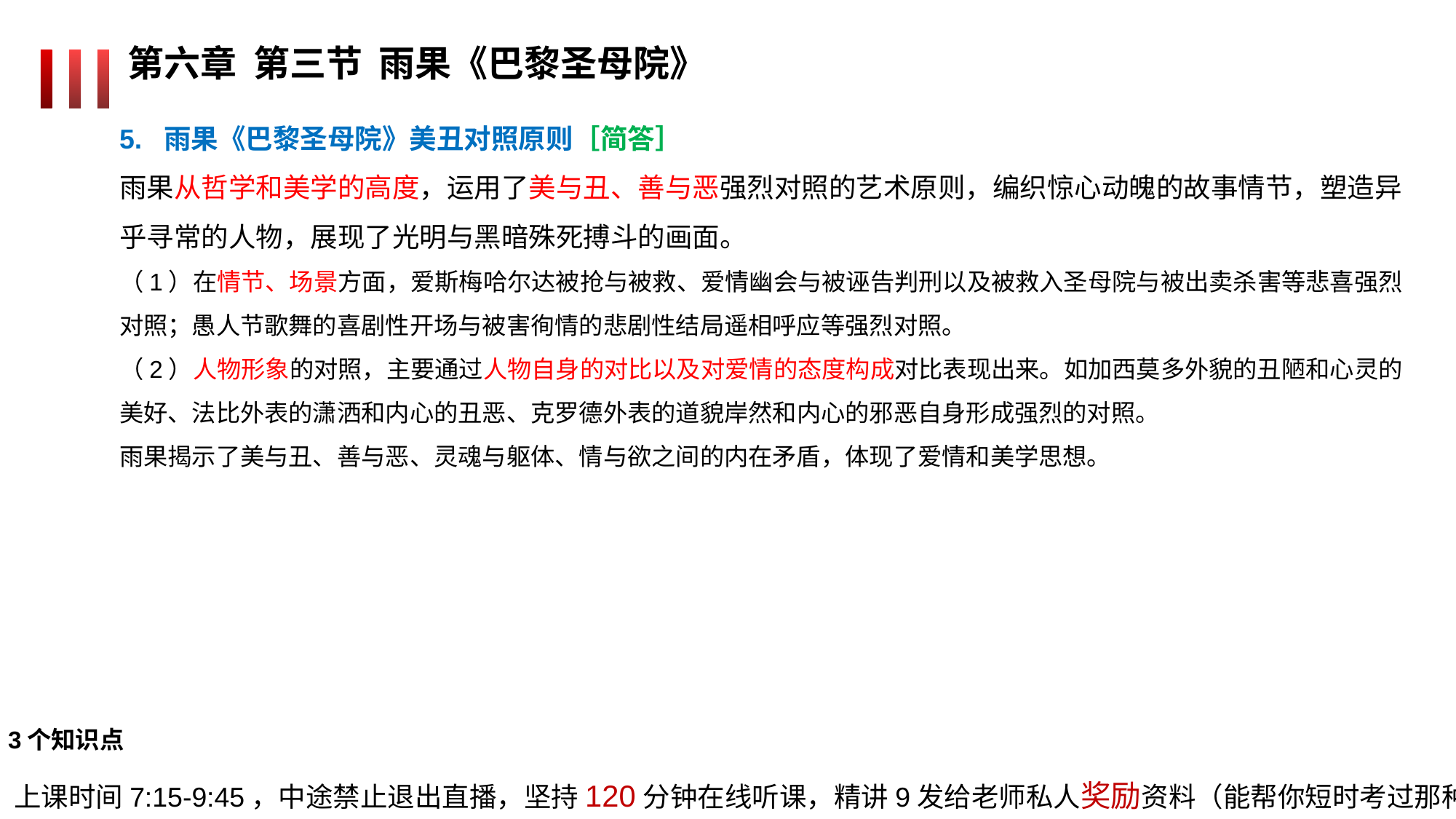

第六章  第三节  雨果《巴黎圣母院》
5.  雨果《巴黎圣母院》美丑对照原则［简答］
雨果从哲学和美学的高度，运用了美与丑、善与恶强烈对照的艺术原则，编织惊心动魄的故事情节，塑造异乎寻常的人物，展现了光明与黑暗殊死搏斗的画面。
（1）在情节、场景方面，爱斯梅哈尔达被抢与被救、爱情幽会与被诬告判刑以及被救入圣母院与被出卖杀害等悲喜强烈对照；愚人节歌舞的喜剧性开场与被害徇情的悲剧性结局遥相呼应等强烈对照。
（2）人物形象的对照，主要通过人物自身的对比以及对爱情的态度构成对比表现出来。如加西莫多外貌的丑陋和心灵的美好、法比外表的潇洒和内心的丑恶、克罗德外表的道貌岸然和内心的邪恶自身形成强烈的对照。
雨果揭示了美与丑、善与恶、灵魂与躯体、情与欲之间的内在矛盾，体现了爱情和美学思想。

3个知识点